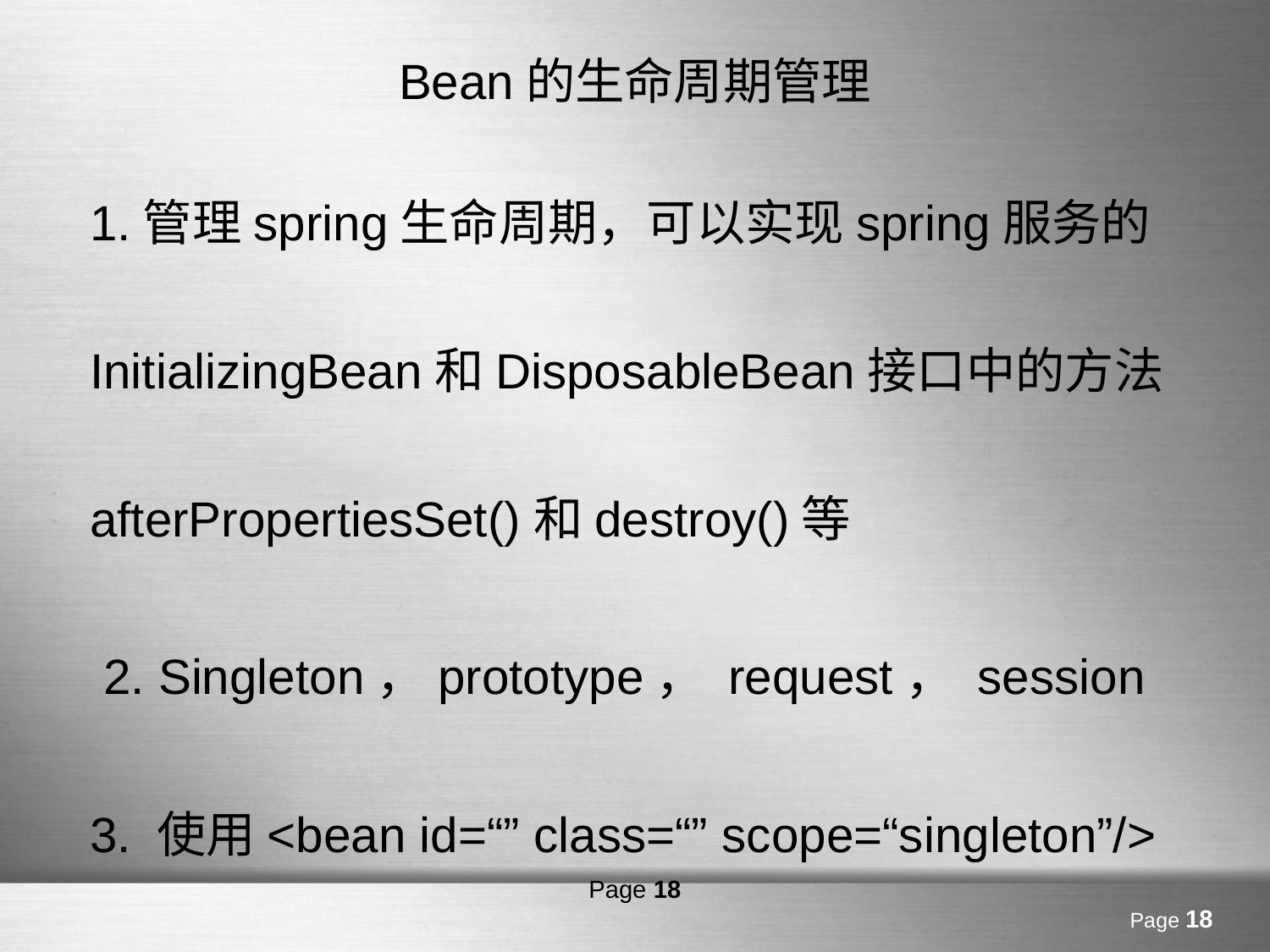

# Bean的生命周期管理
1.管理spring生命周期，可以实现spring服务的InitializingBean和DisposableBean接口中的方法afterPropertiesSet()和destroy()等
 2. Singleton，prototype， request， session
3. 使用<bean id=“” class=“” scope=“singleton”/>
Page 18